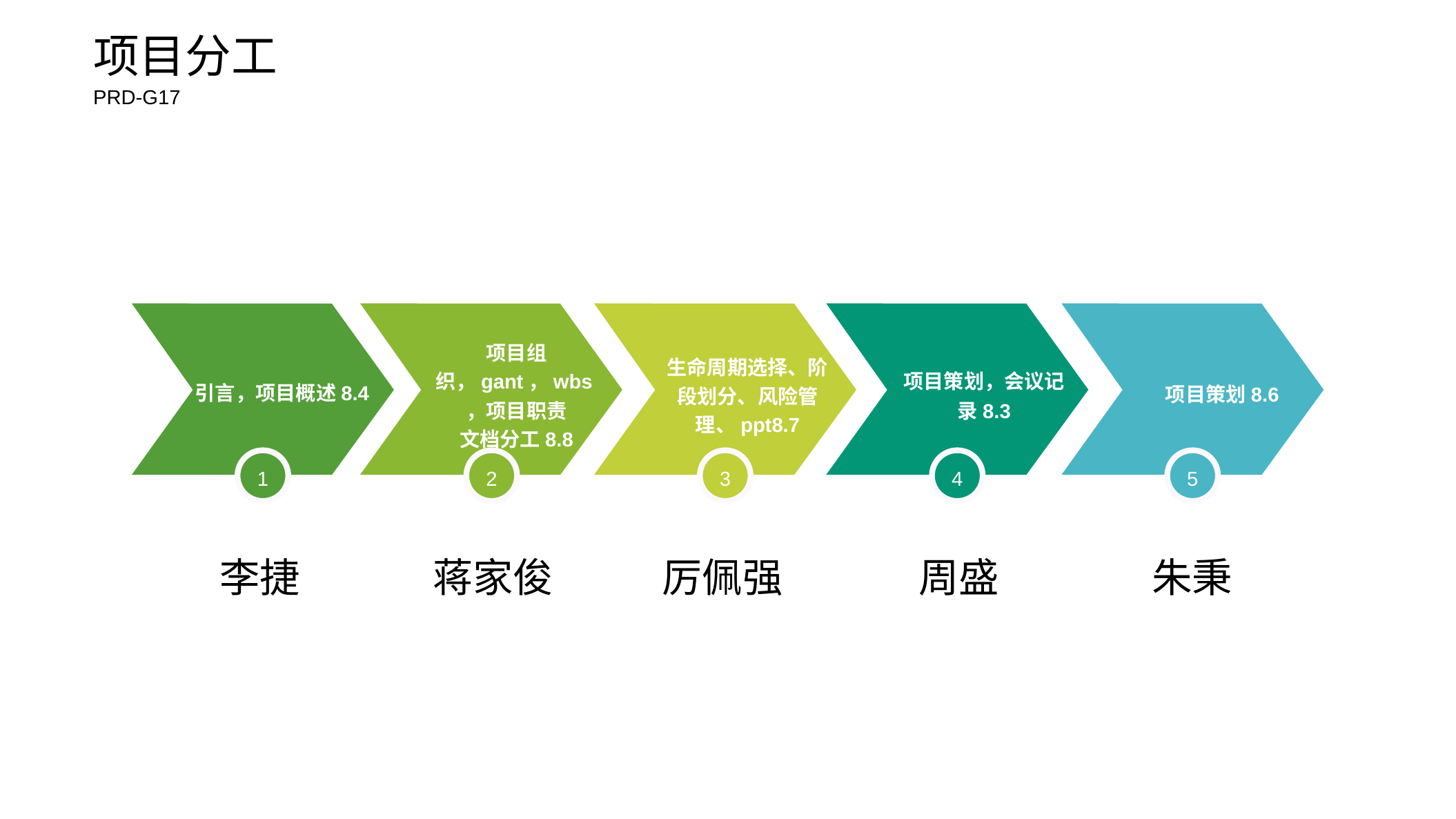

项目分工
PRD-G17

引言，项目概述8.4

项目组织，gant，wbs，项目职责
文档分工8.8

生命周期选择、阶段划分、风险管理、ppt8.7

项目策划，会议记录8.3

项目策划8.6

1

2

3

4

5
李捷
蒋家俊
厉佩强
周盛
朱秉